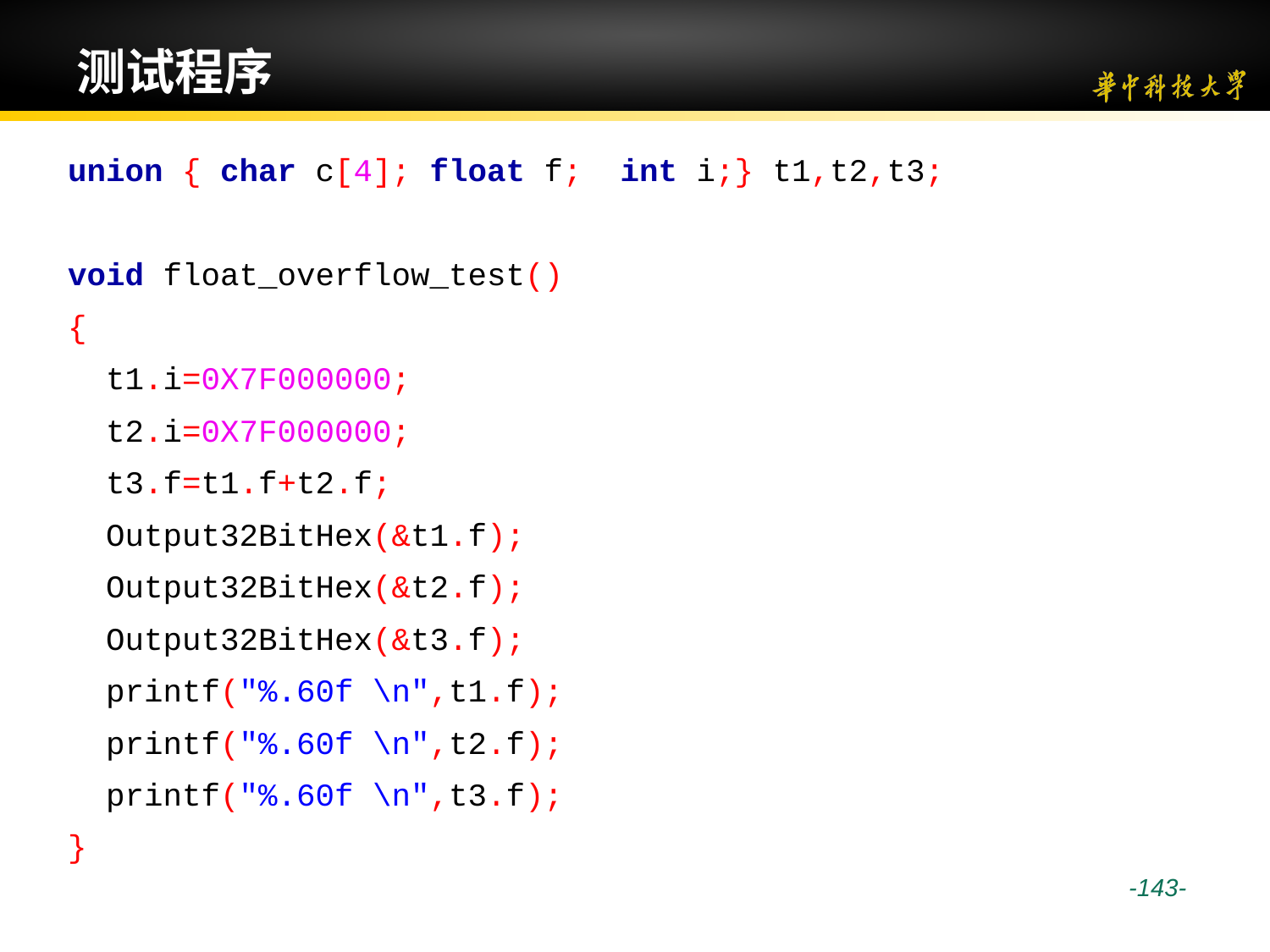

# 测试程序
union { char c[4]; float f;  int i;} t1,t2,t3;

void float_overflow_test()
{
  t1.i=0X7F000000;
  t2.i=0X7F000000;
  t3.f=t1.f+t2.f;
  Output32BitHex(&t1.f);
  Output32BitHex(&t2.f);
  Output32BitHex(&t3.f);
  printf("%.60f \n",t1.f);
  printf("%.60f \n",t2.f);
  printf("%.60f \n",t3.f);
}
 -143-